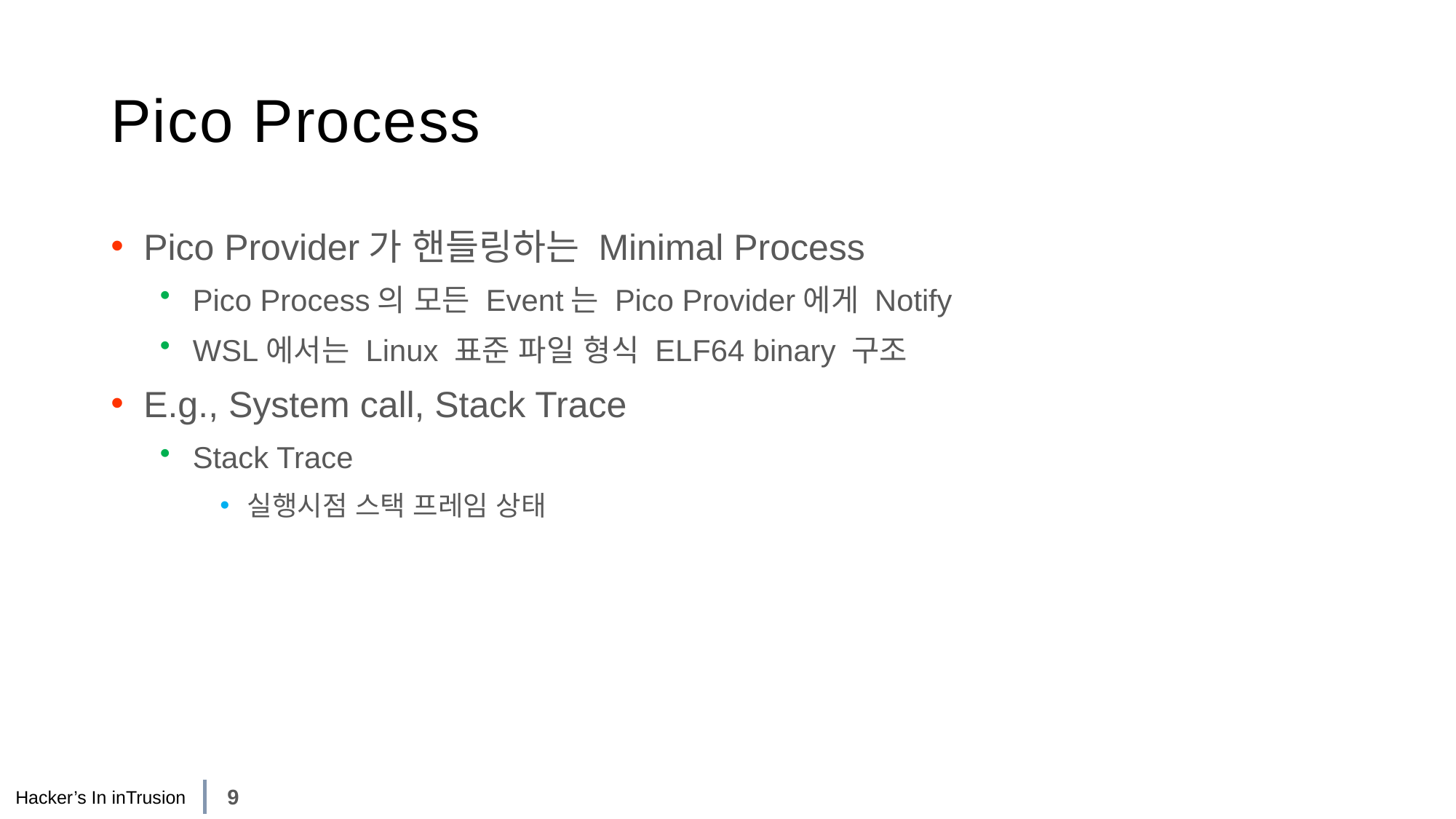

# Pico Process
Pico Provider가 핸들링하는 Minimal Process
Pico Process의 모든 Event는 Pico Provider에게 Notify
WSL에서는 Linux 표준 파일 형식 ELF64 binary 구조
E.g., System call, Stack Trace
Stack Trace
실행시점 스택 프레임 상태